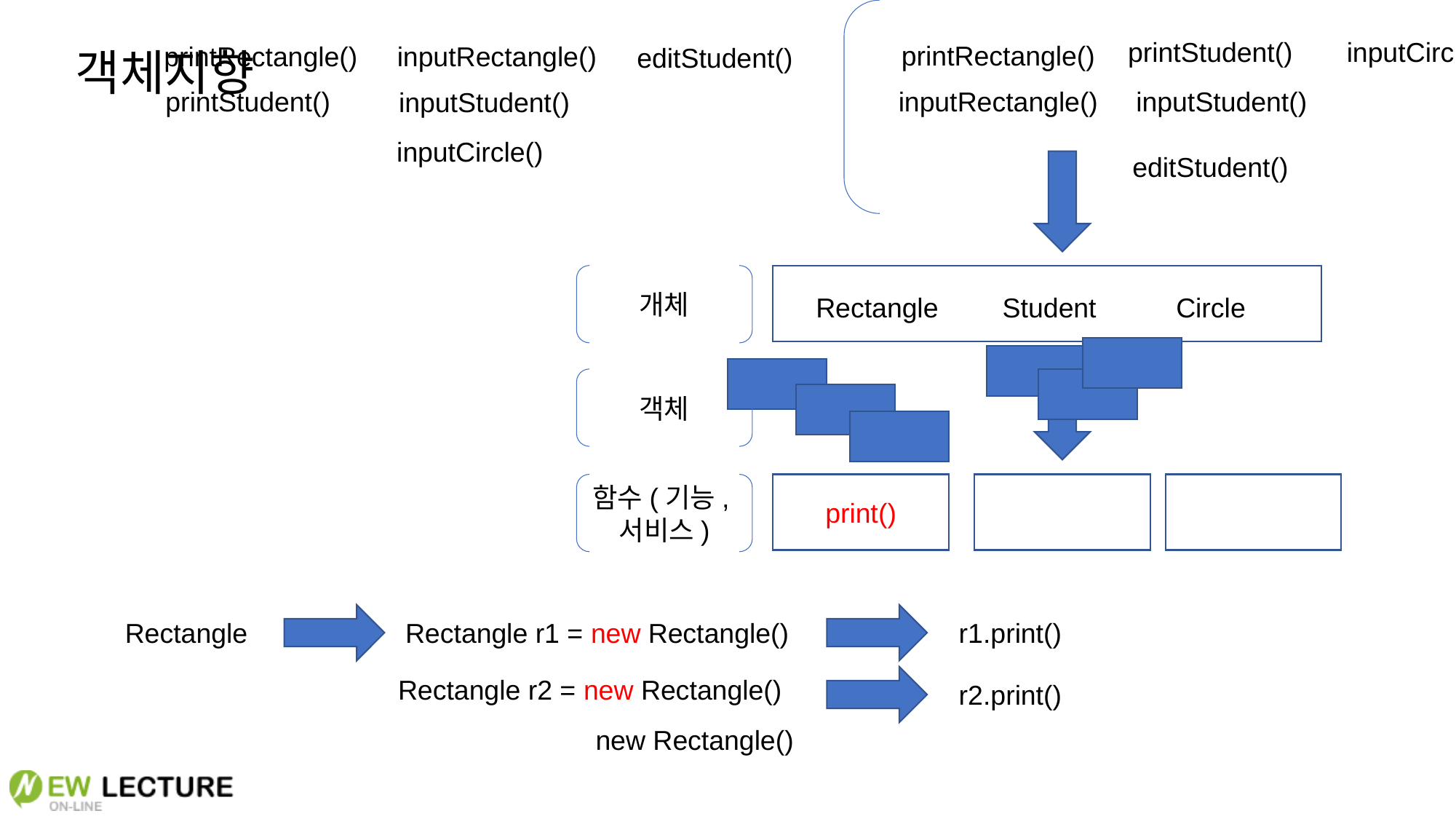

power(x) : 어떤 기능을 대변하는 블랙박스
printRectangle()
print()

printStudent()
inputRectangle()
reset()
flush()
inputStudent()
reset()

editStudent()
4500 개
inputCircle()
reset()
reset()
reset()
reset()
reset()
승
reset()
reset()

기능별로
대상

printStudent()
inputCircle()
printRectangle()
printRectangle()
inputRectangle()
editStudent()
객체지향
printStudent()
inputRectangle()
inputStudent()
inputStudent()
inputCircle()
editStudent()

개체

Rectangle
Student
Circle

객체

함수(기능,서비스)
print()

Rectangle
Rectangle r1 = new Rectangle()
r1.print()

Rectangle r2 = new Rectangle()
r2.print()
new Rectangle()